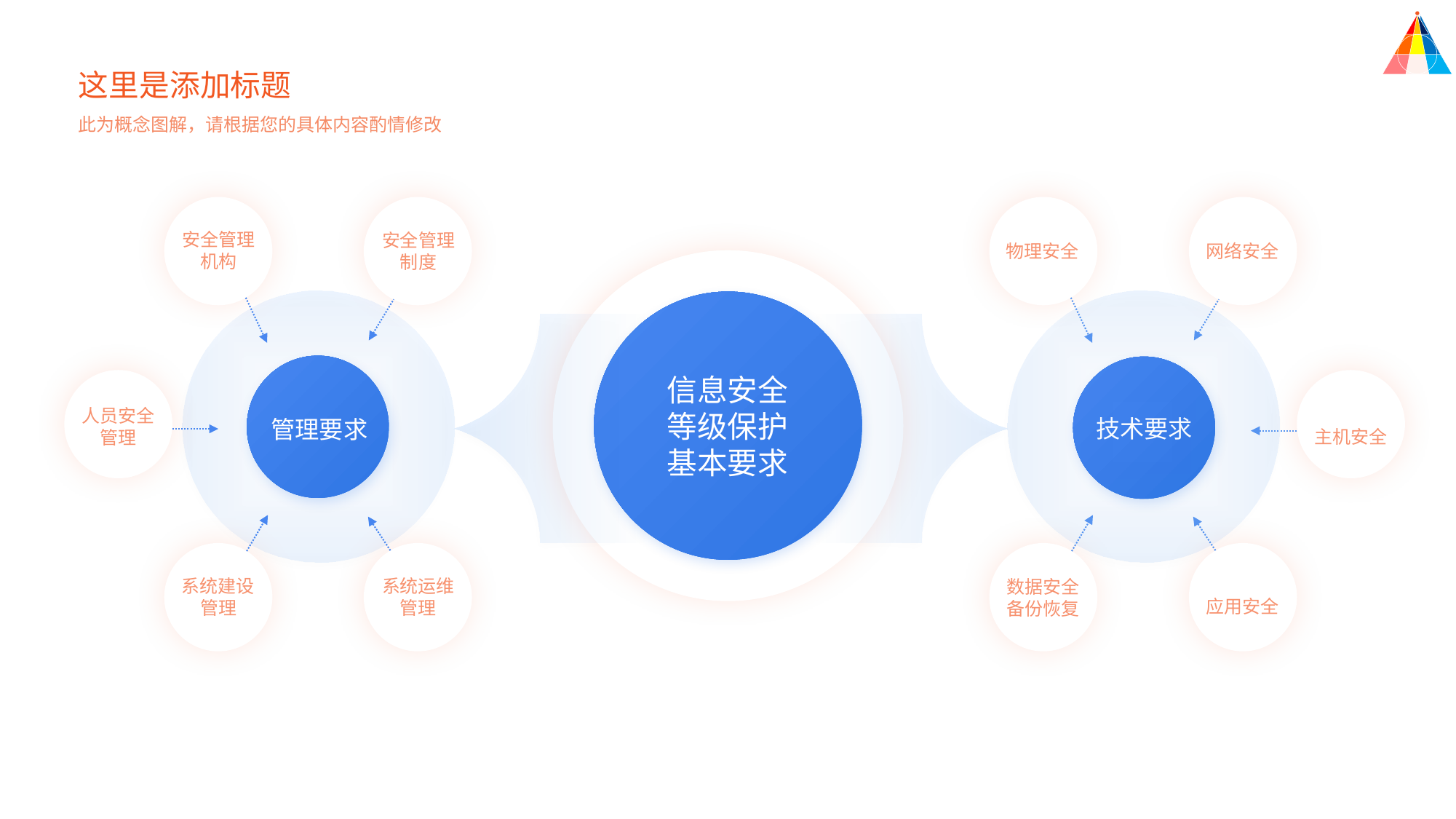

这里是添加标题
此为概念图解，请根据您的具体内容酌情修改

安全管理机构
安全管理制度
物理安全
网络安全

信息安全
等级保护
基本要求

人员安全管理
技术要求
管理要求
主机安全

系统建设管理
系统运维管理
数据安全备份恢复
应用安全